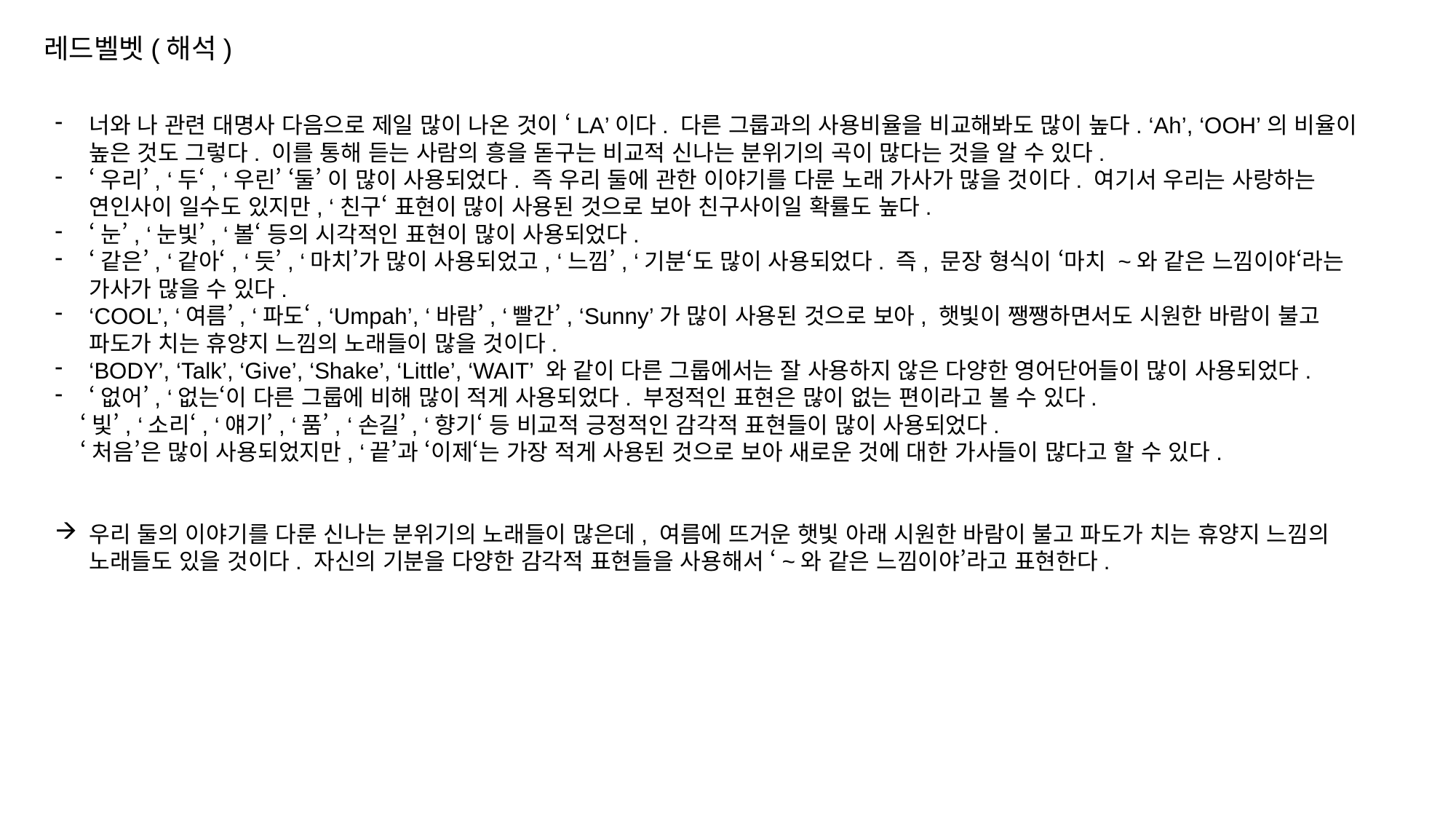

레드벨벳(해석)
너와 나 관련 대명사 다음으로 제일 많이 나온 것이 ‘LA’이다. 다른 그룹과의 사용비율을 비교해봐도 많이 높다. ‘Ah’, ‘OOH’의 비율이 높은 것도 그렇다. 이를 통해 듣는 사람의 흥을 돋구는 비교적 신나는 분위기의 곡이 많다는 것을 알 수 있다.
‘우리’, ‘두‘, ‘우린’ ‘둘’ 이 많이 사용되었다. 즉 우리 둘에 관한 이야기를 다룬 노래 가사가 많을 것이다. 여기서 우리는 사랑하는 연인사이 일수도 있지만, ‘친구‘ 표현이 많이 사용된 것으로 보아 친구사이일 확률도 높다.
‘눈’, ‘눈빛’, ‘볼‘ 등의 시각적인 표현이 많이 사용되었다.
‘같은’, ‘같아‘, ‘듯’, ‘마치’가 많이 사용되었고, ‘느낌’, ‘기분‘도 많이 사용되었다. 즉, 문장 형식이 ‘마치 ~와 같은 느낌이야‘라는 가사가 많을 수 있다.
‘COOL’, ‘여름’, ‘파도‘, ‘Umpah’, ‘바람’, ‘빨간’, ‘Sunny’가 많이 사용된 것으로 보아, 햇빛이 쨍쨍하면서도 시원한 바람이 불고 파도가 치는 휴양지 느낌의 노래들이 많을 것이다.
‘BODY’, ‘Talk’, ‘Give’, ‘Shake’, ‘Little’, ‘WAIT’ 와 같이 다른 그룹에서는 잘 사용하지 않은 다양한 영어단어들이 많이 사용되었다.
‘없어’, ‘없는‘이 다른 그룹에 비해 많이 적게 사용되었다. 부정적인 표현은 많이 없는 편이라고 볼 수 있다.
    ‘빛’, ‘소리‘, ‘얘기’, ‘품’, ‘손길’, ‘향기‘ 등 비교적 긍정적인 감각적 표현들이 많이 사용되었다.
    ‘처음’은 많이 사용되었지만, ‘끝’과 ‘이제‘는 가장 적게 사용된 것으로 보아 새로운 것에 대한 가사들이 많다고 할 수 있다.

우리 둘의 이야기를 다룬 신나는 분위기의 노래들이 많은데, 여름에 뜨거운 햇빛 아래 시원한 바람이 불고 파도가 치는 휴양지 느낌의 노래들도 있을 것이다. 자신의 기분을 다양한 감각적 표현들을 사용해서 ‘~와 같은 느낌이야’라고 표현한다.